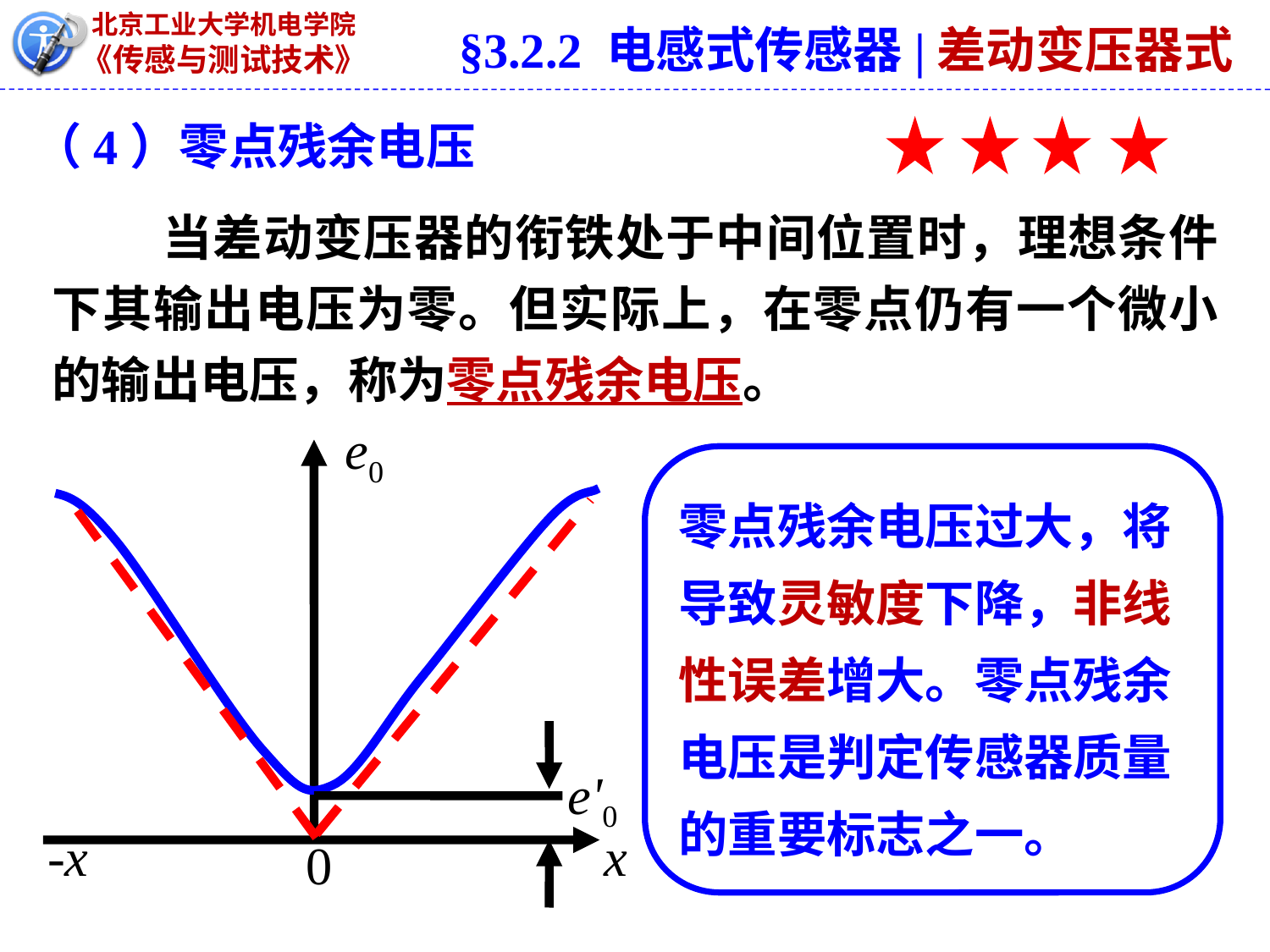

§3.2.2 电感式传感器|差动变压器式
（4）零点残余电压

        当差动变压器的衔铁处于中间位置时，理想条件下其输出电压为零。但实际上，在零点仍有一个微小的输出电压，称为零点残余电压。
e0

e'0

-x
x
0

零点残余电压过大，将导致灵敏度下降，非线性误差增大。零点残余电压是判定传感器质量的重要标志之一。